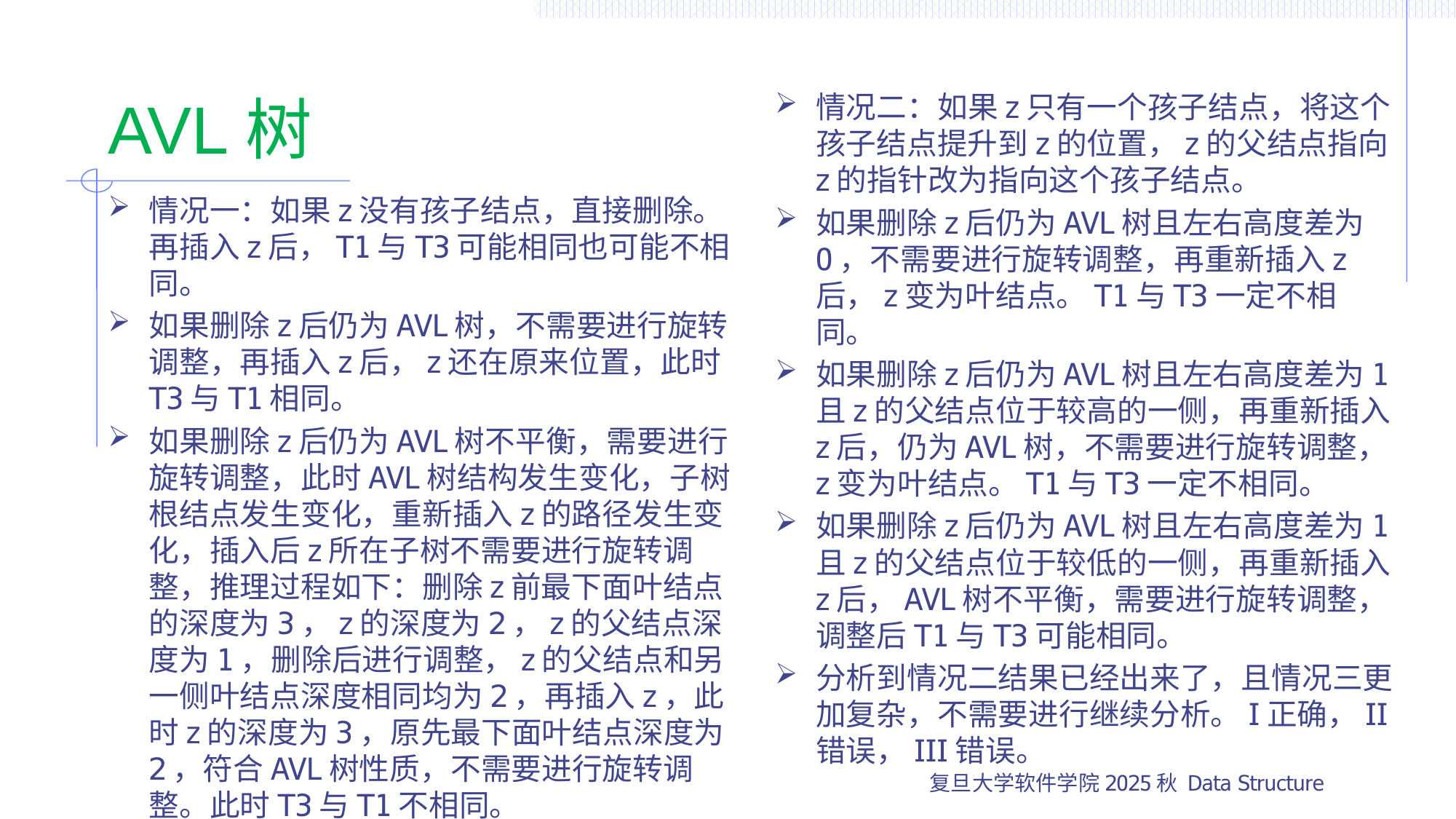

# AVL树
情况二：如果z只有一个孩子结点，将这个孩子结点提升到z的位置，z的父结点指向z的指针改为指向这个孩子结点。
如果删除z后仍为AVL树且左右高度差为0，不需要进行旋转调整，再重新插入z后，z变为叶结点。T1与T3一定不相同。
如果删除z后仍为AVL树且左右高度差为1且z的父结点位于较高的一侧，再重新插入z后，仍为AVL树，不需要进行旋转调整，z变为叶结点。T1与T3一定不相同。
如果删除z后仍为AVL树且左右高度差为1且z的父结点位于较低的一侧，再重新插入z后，AVL树不平衡，需要进行旋转调整，调整后T1与T3可能相同。
分析到情况二结果已经出来了，且情况三更加复杂，不需要进行继续分析。I正确，II错误，III错误。
情况一：如果z没有孩子结点，直接删除。再插入z后，T1与T3可能相同也可能不相同。
如果删除z后仍为AVL树，不需要进行旋转调整，再插入z后，z还在原来位置，此时T3与T1相同。
如果删除z后仍为AVL树不平衡，需要进行旋转调整，此时AVL树结构发生变化，子树根结点发生变化，重新插入z的路径发生变化，插入后z所在子树不需要进行旋转调整，推理过程如下：删除z前最下面叶结点的深度为3，z的深度为2，z的父结点深度为1，删除后进行调整，z的父结点和另一侧叶结点深度相同均为2，再插入z，此时z的深度为3，原先最下面叶结点深度为2，符合AVL树性质，不需要进行旋转调整。此时T3与T1不相同。